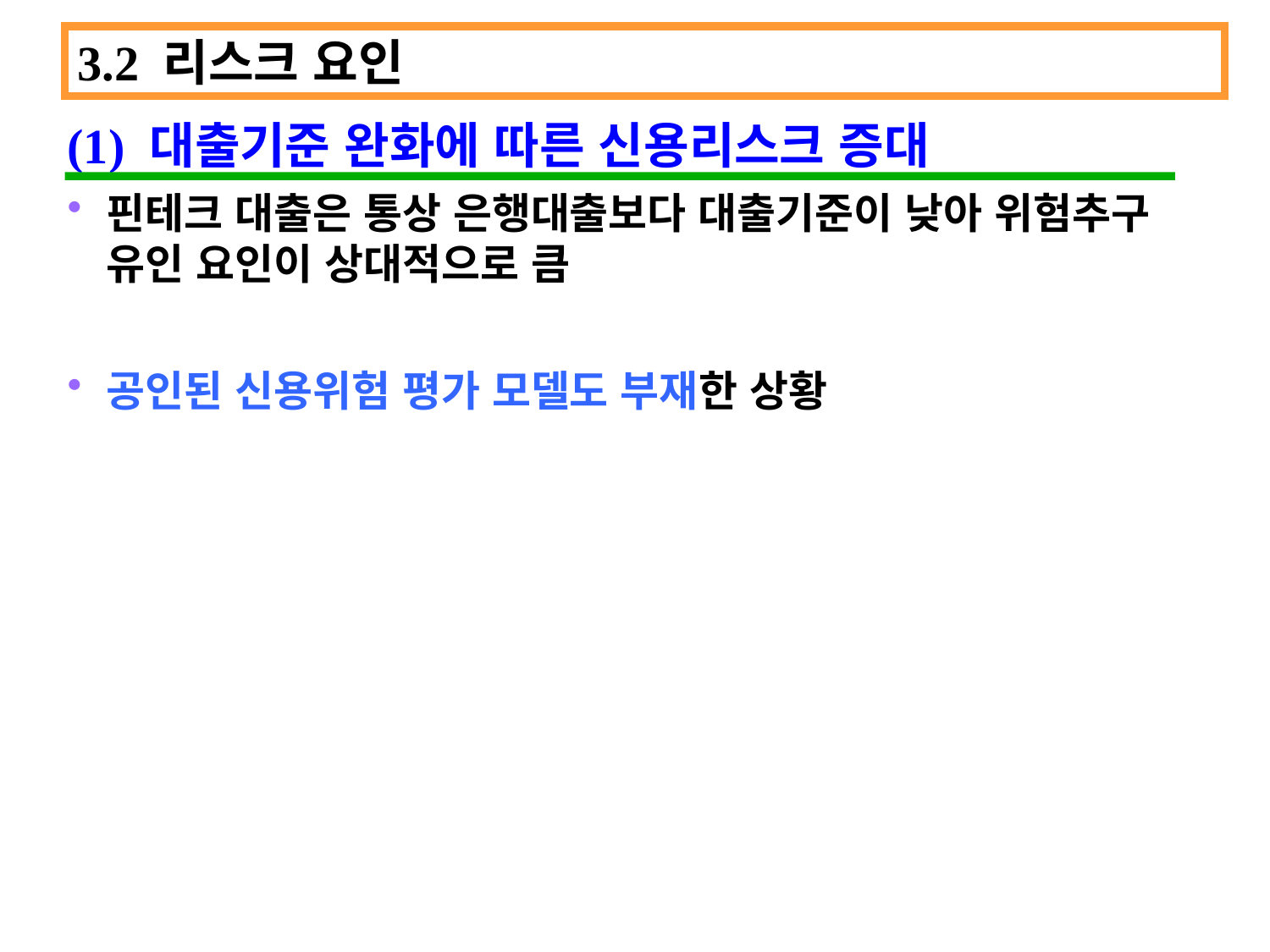

3.2 리스크 요인
(1) 대출기준 완화에 따른 신용리스크 증대
핀테크 대출은 통상 은행대출보다 대출기준이 낮아 위험추구 유인 요인이 상대적으로 큼

공인된 신용위험 평가 모델도 부재한 상황